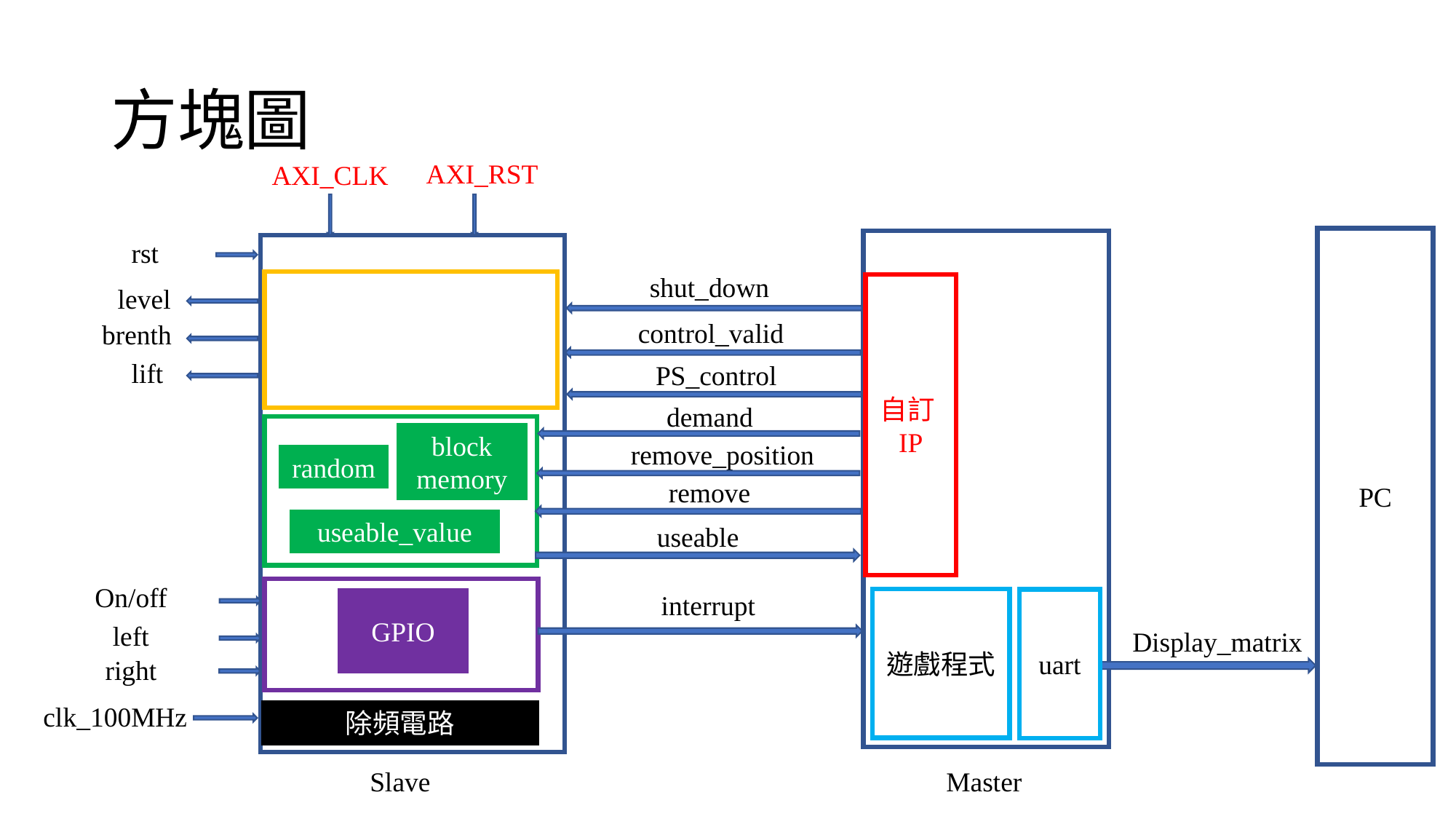

# 方塊圖
AXI_RST
AXI_CLK

rst

shut_down

自訂IP
level

control_valid
brenth

lift
PS_control

demand

block
memory

remove_position
random

remove
PC

useable_value
useable

On/off

interrupt
遊戲程式
GPIO
uart

left
Display_matrix

right

clk_100MHz
除頻電路

Slave
Master